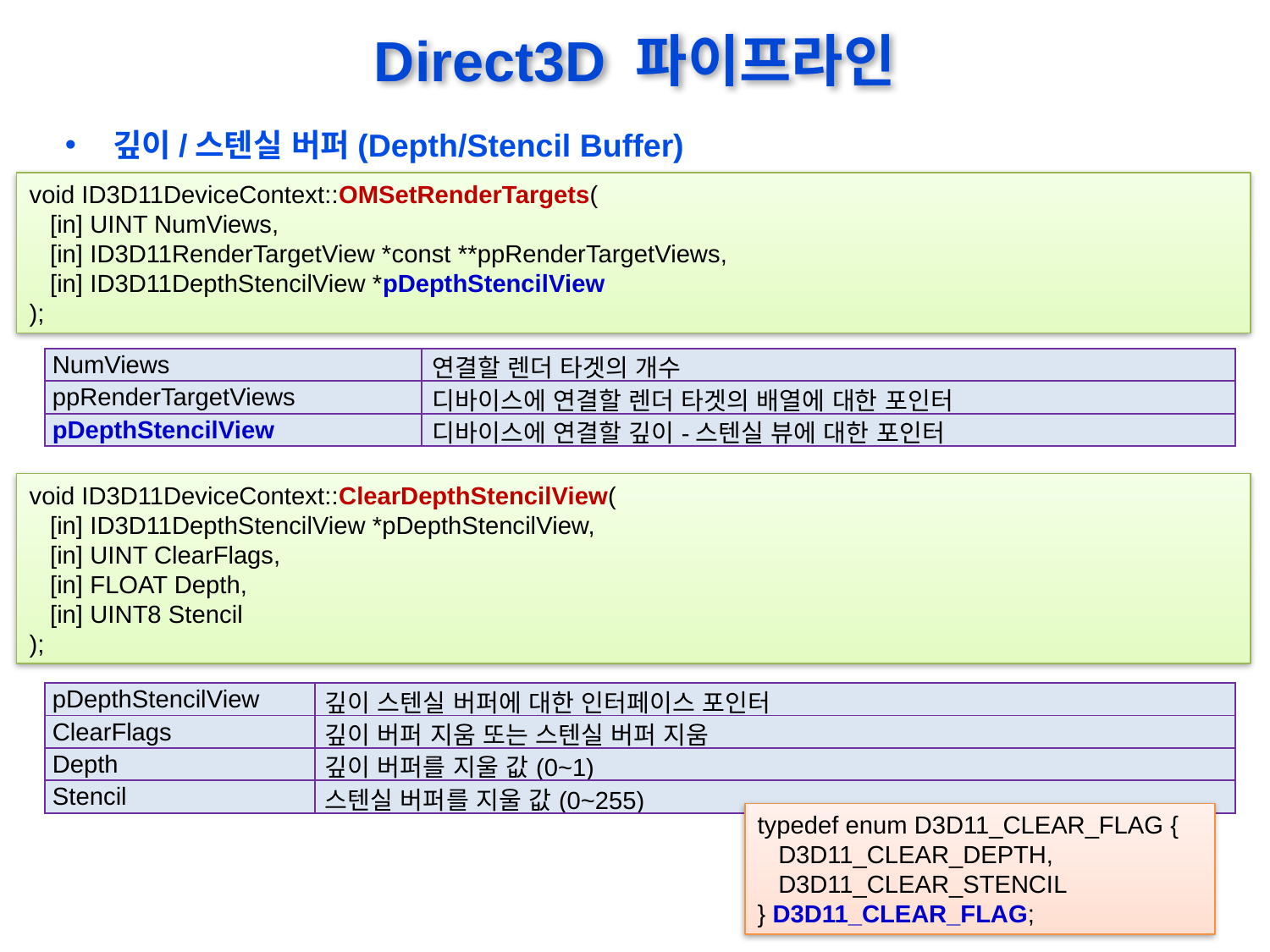

# Direct3D 파이프라인
깊이/스텐실 버퍼(Depth/Stencil Buffer)

void ID3D11DeviceContext::OMSetRenderTargets(
   [in] UINT NumViews,
   [in] ID3D11RenderTargetView *const **ppRenderTargetViews,
   [in] ID3D11DepthStencilView *pDepthStencilView
);
| NumViews | 연결할 렌더 타겟의 개수 |
| --- | --- |
| ppRenderTargetViews | 디바이스에 연결할 렌더 타겟의 배열에 대한 포인터 |
| pDepthStencilView | 디바이스에 연결할 깊이-스텐실 뷰에 대한 포인터 |
void ID3D11DeviceContext::ClearDepthStencilView(
   [in] ID3D11DepthStencilView *pDepthStencilView,
   [in] UINT ClearFlags,
   [in] FLOAT Depth,
   [in] UINT8 Stencil
);
| pDepthStencilView | 깊이 스텐실 버퍼에 대한 인터페이스 포인터 |
| --- | --- |
| ClearFlags | 깊이 버퍼 지움 또는 스텐실 버퍼 지움 |
| Depth | 깊이 버퍼를 지울 값(0~1) |
| Stencil | 스텐실 버퍼를 지울 값(0~255) |
typedef enum D3D11_CLEAR_FLAG {
   D3D11_CLEAR_DEPTH,
   D3D11_CLEAR_STENCIL
} D3D11_CLEAR_FLAG;